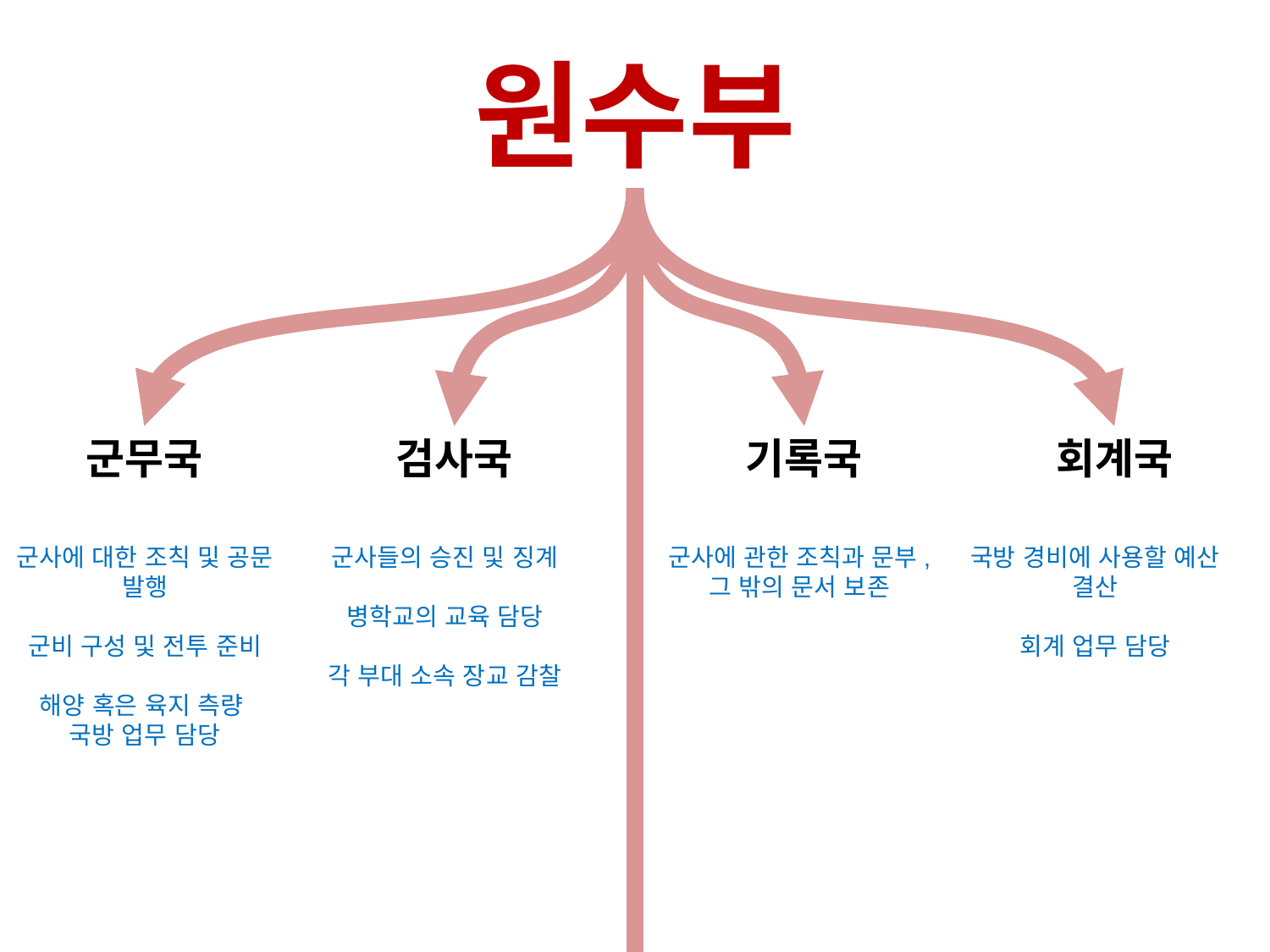

원수부
군무국
검사국
기록국
회계국
군사에 대한 조칙 및 공문 발행

군비 구성 및 전투 준비

해양 혹은 육지 측량
국방 업무 담당
군사들의 승진 및 징계

병학교의 교육 담당

각 부대 소속 장교 감찰
군사에 관한 조칙과 문부,
그 밖의 문서 보존
국방 경비에 사용할 예산 결산

회계 업무 담당